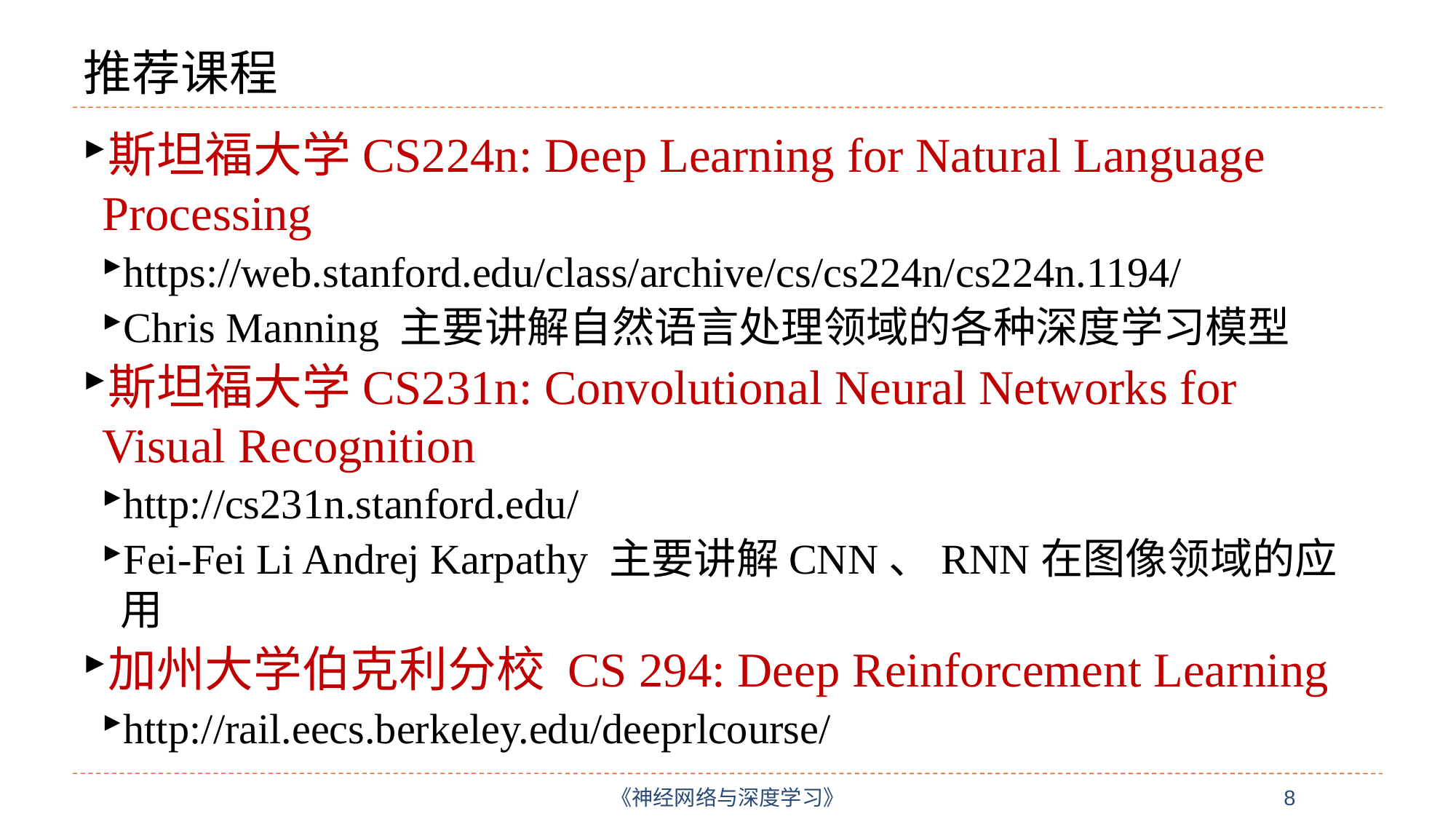

# 推荐课程
斯坦福大学CS224n: Deep Learning for Natural Language Processing
https://web.stanford.edu/class/archive/cs/cs224n/cs224n.1194/
Chris Manning 主要讲解自然语言处理领域的各种深度学习模型
斯坦福大学CS231n: Convolutional Neural Networks for Visual Recognition
http://cs231n.stanford.edu/
Fei-Fei Li Andrej Karpathy 主要讲解CNN、RNN在图像领域的应用
加州大学伯克利分校 CS 294: Deep Reinforcement Learning
http://rail.eecs.berkeley.edu/deeprlcourse/